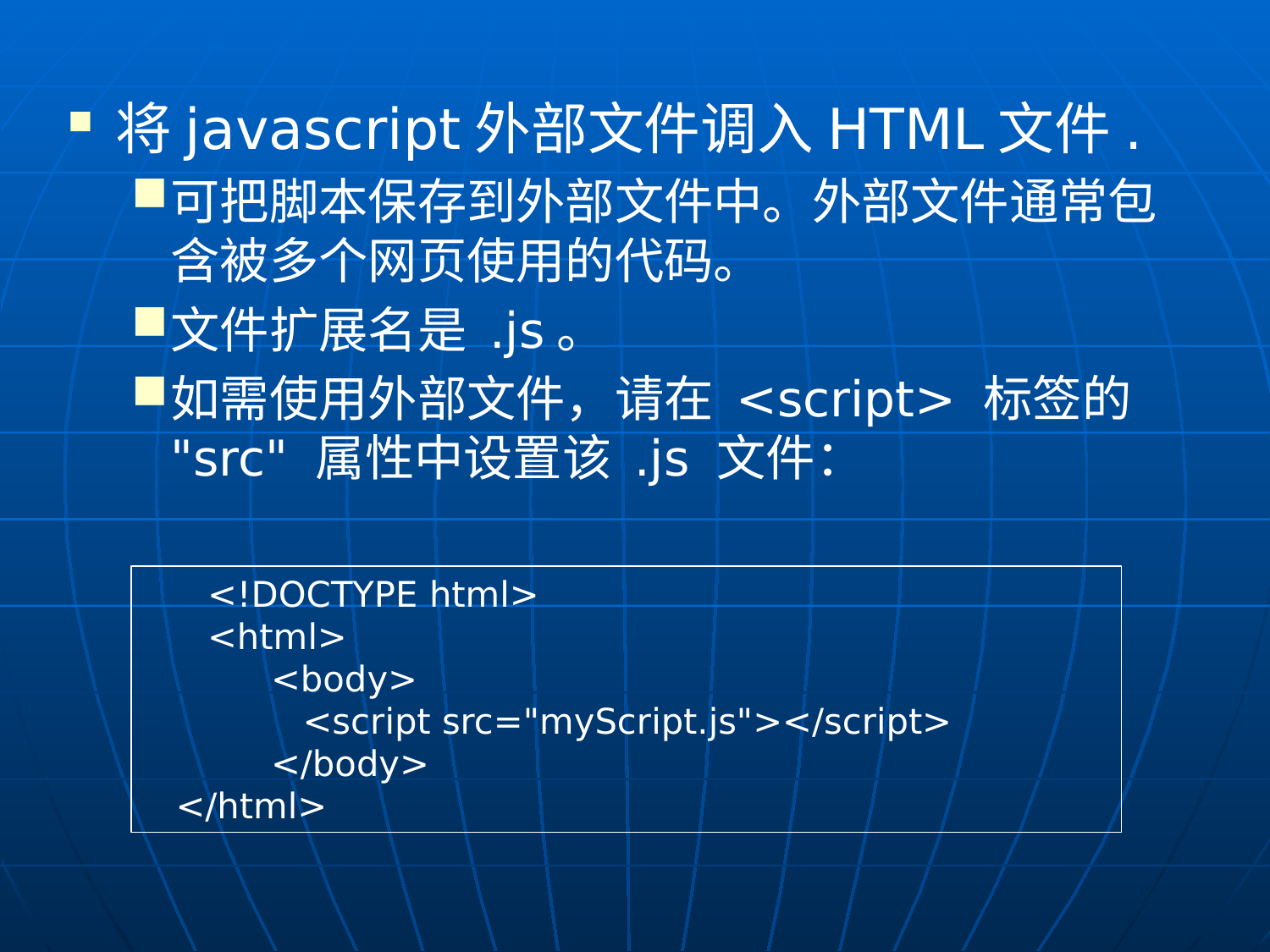

将javascript外部文件调入HTML文件.
可把脚本保存到外部文件中。外部文件通常包含被多个网页使用的代码。
文件扩展名是 .js。
如需使用外部文件，请在 <script> 标签的 "src" 属性中设置该 .js 文件：

<!DOCTYPE html>
<html>
<body>
	<script src="myScript.js"></script>
</body>
</html>